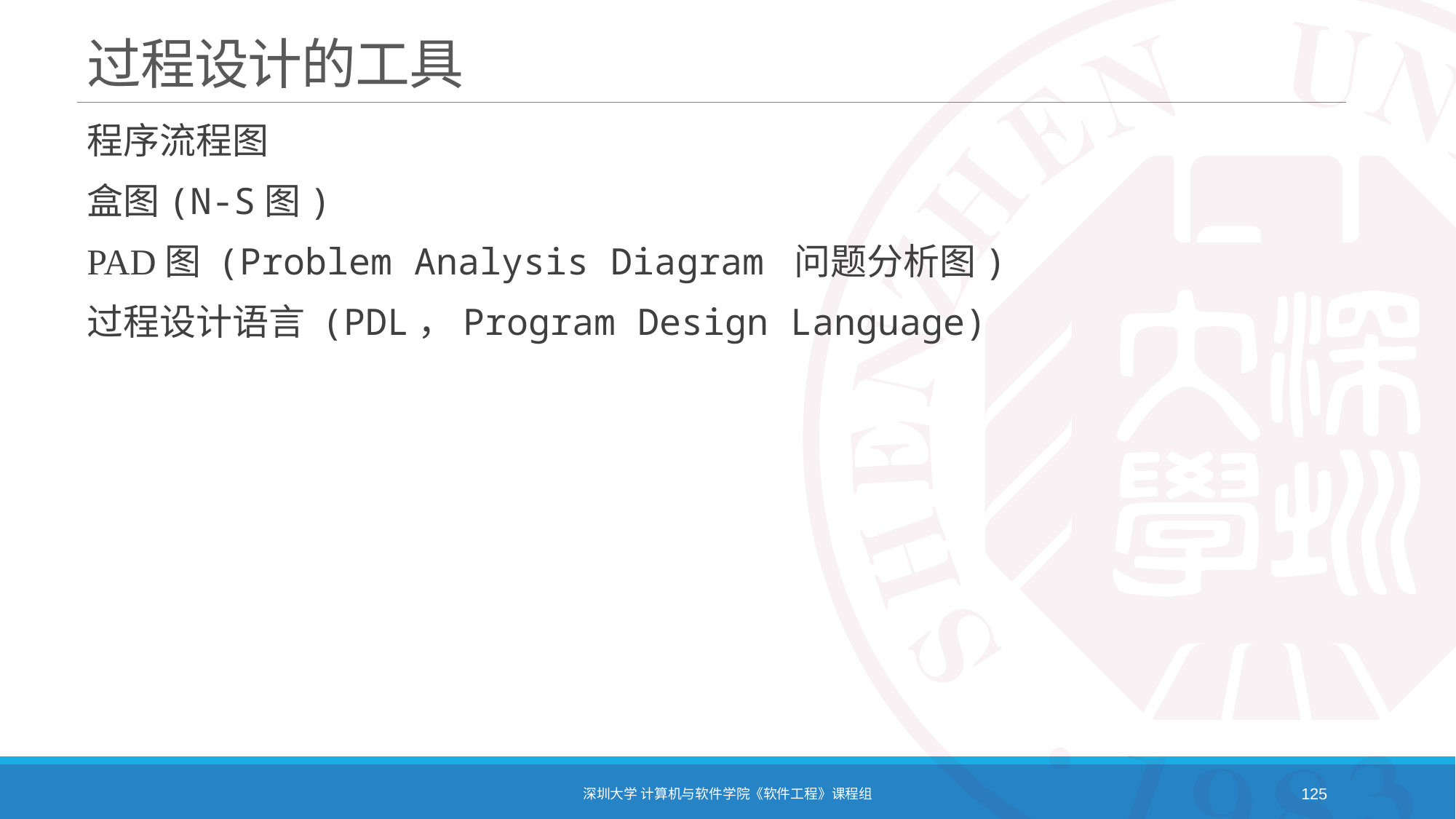

# 过程设计的工具
程序流程图
盒图(N-S图)
PAD图 (Problem Analysis Diagram 问题分析图)
过程设计语言 (PDL，Program Design Language)
深圳大学 计算机与软件学院《软件工程》课程组
125